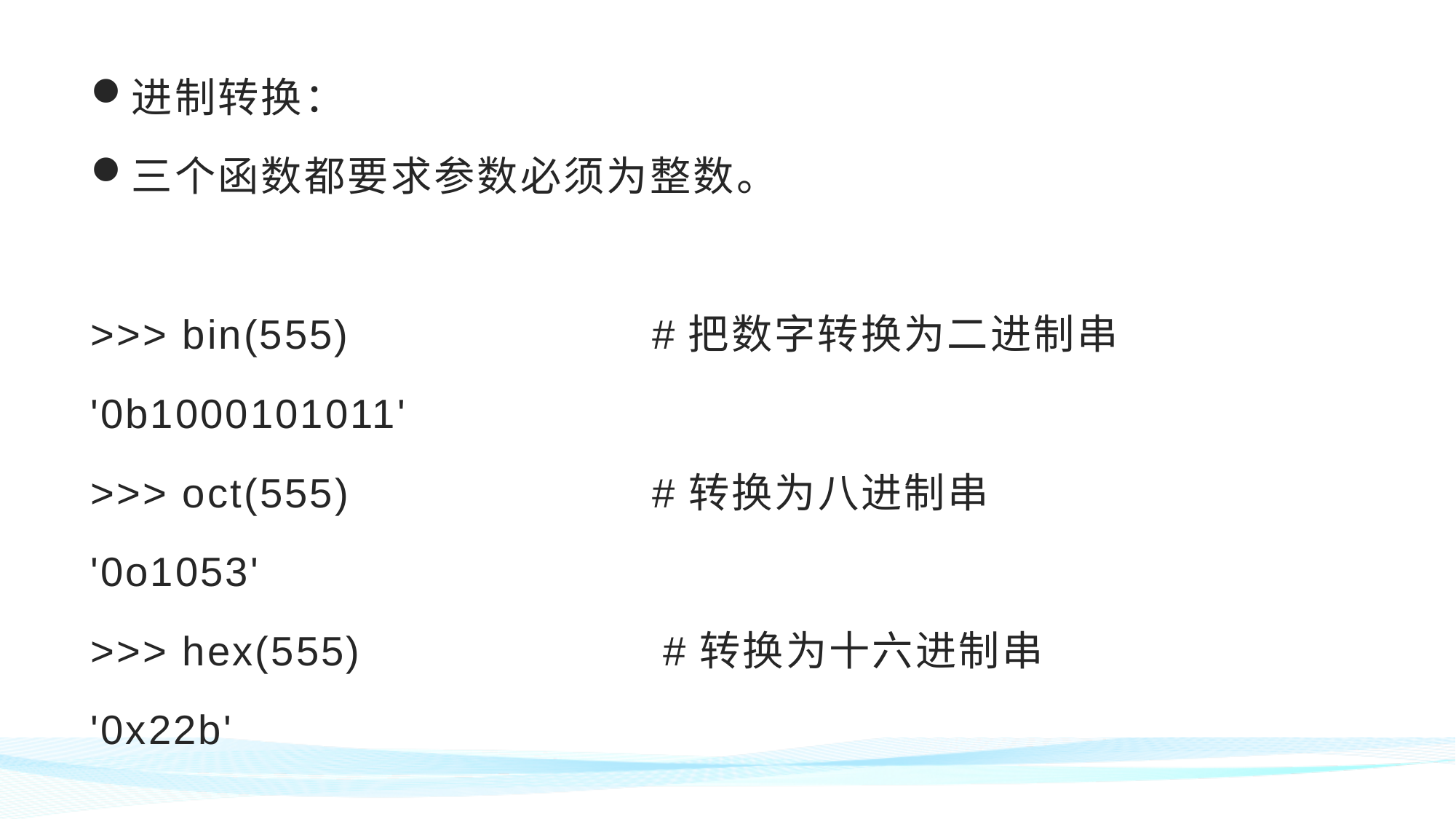

进制转换：
三个函数都要求参数必须为整数。

>>> bin(555)                      #把数字转换为二进制串
'0b1000101011'
>>> oct(555)                      #转换为八进制串
'0o1053'
>>> hex(555)                      #转换为十六进制串
'0x22b'